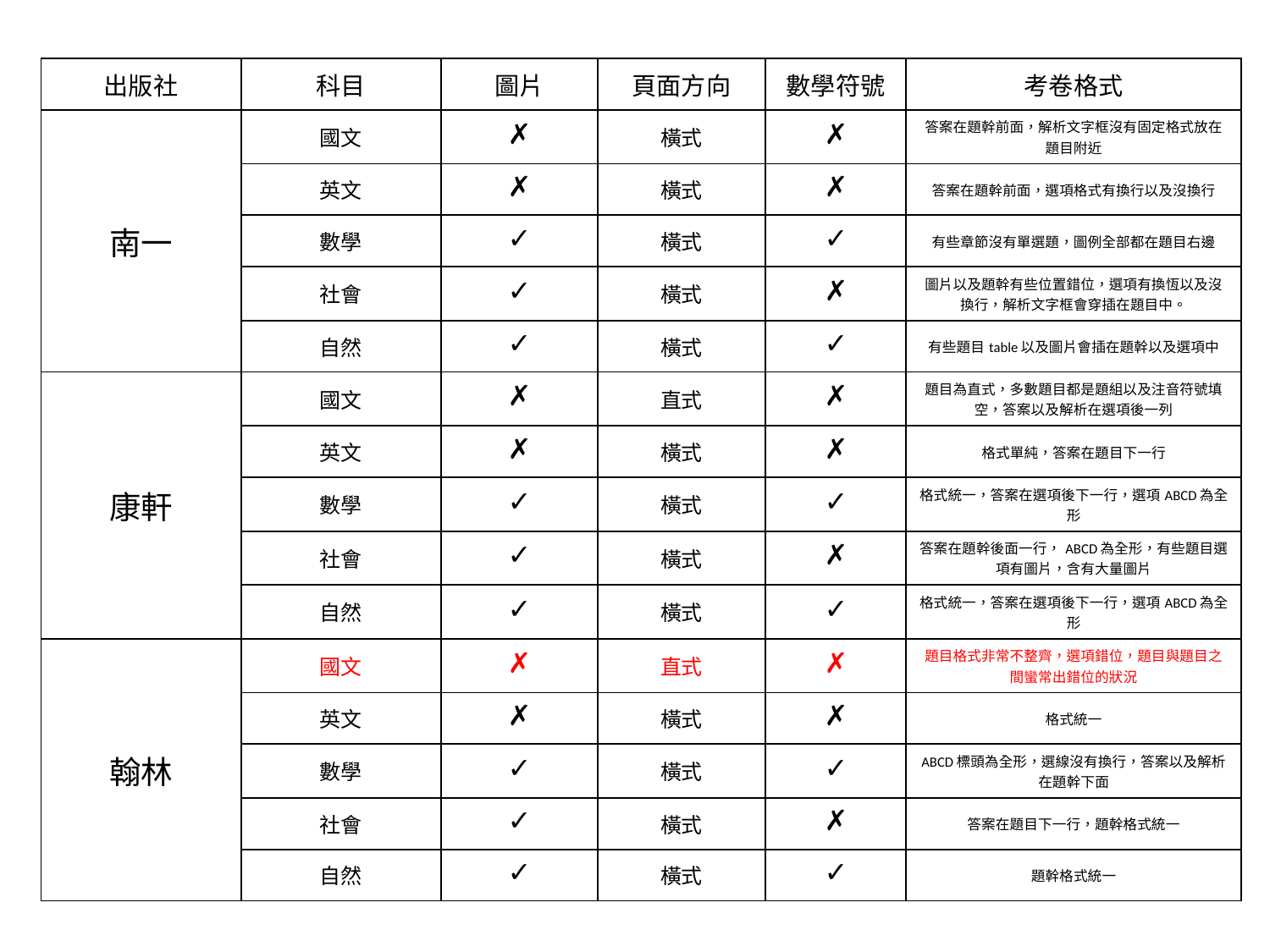

| 出版社 | 科目 | 圖片 | 頁面方向 | 數學符號 | 考卷格式 |
| --- | --- | --- | --- | --- | --- |
| 南一 | 國文 | ✗ | 橫式 | ✗ | 答案在題幹前面，解析文字框沒有固定格式放在題目附近 |
|  | 英文 | ✗ | 橫式 | ✗ | 答案在題幹前面，選項格式有換行以及沒換行 |
|  | 數學 | ✓ | 橫式 | ✓ | 有些章節沒有單選題，圖例全部都在題目右邊 |
|  | 社會 | ✓ | 橫式 | ✗ | 圖片以及題幹有些位置錯位，選項有換恆以及沒換行，解析文字框會穿插在題目中。 |
|  | 自然 | ✓ | 橫式 | ✓ | 有些題目table以及圖片會插在題幹以及選項中 |
| 康軒 | 國文 | ✗ | 直式 | ✗ | 題目為直式，多數題目都是題組以及注音符號填空，答案以及解析在選項後一列 |
|  | 英文 | ✗ | 橫式 | ✗ | 格式單純，答案在題目下一行 |
|  | 數學 | ✓ | 橫式 | ✓ | 格式統一，答案在選項後下一行，選項ABCD為全形 |
|  | 社會 | ✓ | 橫式 | ✗ | 答案在題幹後面一行，ABCD為全形，有些題目選項有圖片，含有大量圖片 |
|  | 自然 | ✓ | 橫式 | ✓ | 格式統一，答案在選項後下一行，選項ABCD為全形 |
| 翰林 | 國文 | ✗ | 直式 | ✗ | 題目格式非常不整齊，選項錯位，題目與題目之間蠻常出錯位的狀況 |
|  | 英文 | ✗ | 橫式 | ✗ | 格式統一 |
|  | 數學 | ✓ | 橫式 | ✓ | ABCD標頭為全形，選線沒有換行，答案以及解析在題幹下面 |
|  | 社會 | ✓ | 橫式 | ✗ | 答案在題目下一行，題幹格式統一 |
|  | 自然 | ✓ | 橫式 | ✓ | 題幹格式統一 |